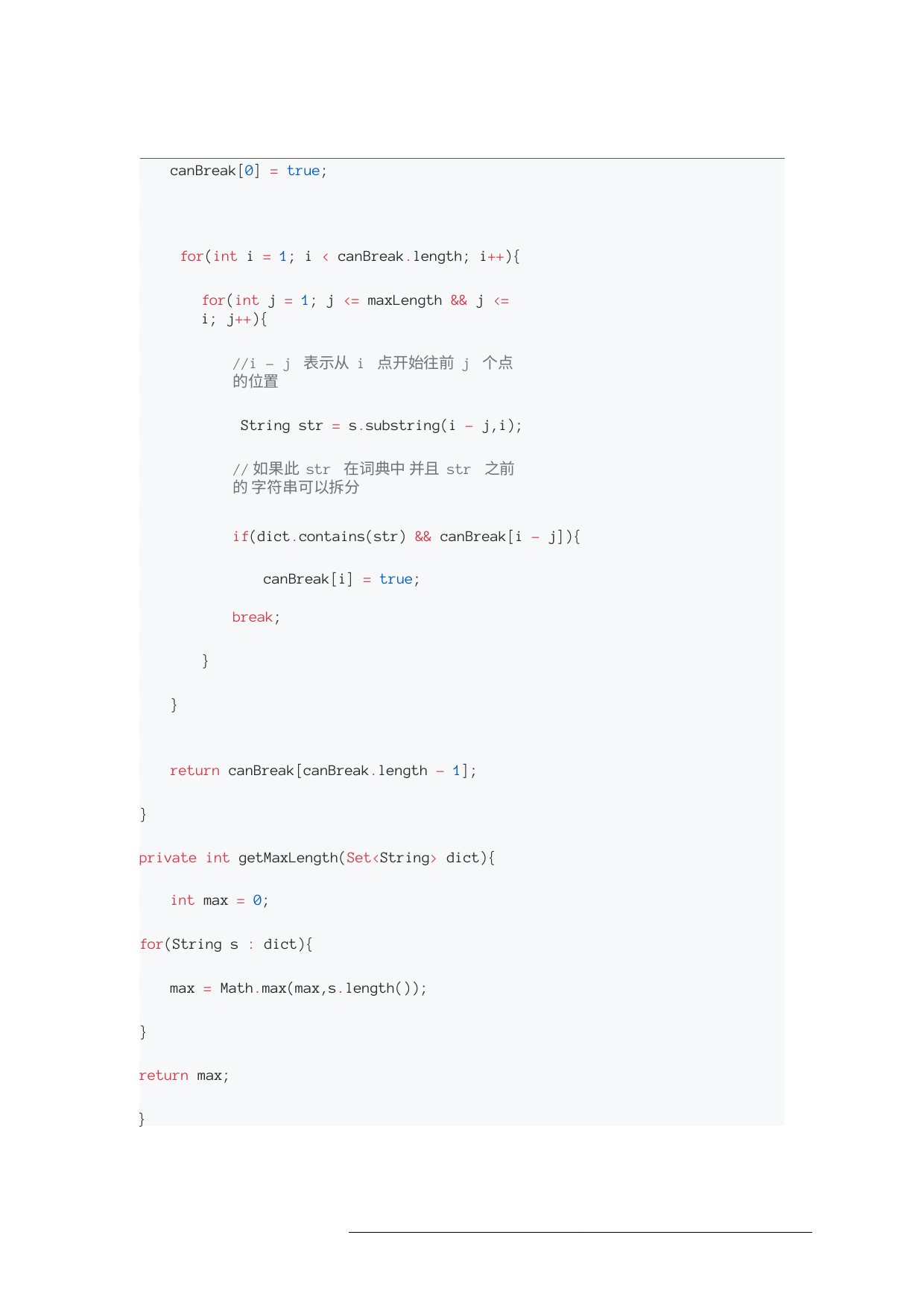

canBreak[0] = true;

for(int i = 1; i < canBreak.length; i++){

for(int j = 1; j <= maxLength && j <= i; j++){

//i - j 表示从 i 点开始往前 j 个点的位置

String str = s.substring(i - j,i);

//如果此 str 在词典中 并且 str 之前的 字符串可以拆分
if(dict.contains(str) && canBreak[i - j]){  canBreak[i] = true;

break;

}

}

}

return canBreak[canBreak.length - 1];

}
private int getMaxLength(Set<String> dict){  int max = 0;

for(String s : dict){

max = Math.max(max,s.length());

}

return max;

}